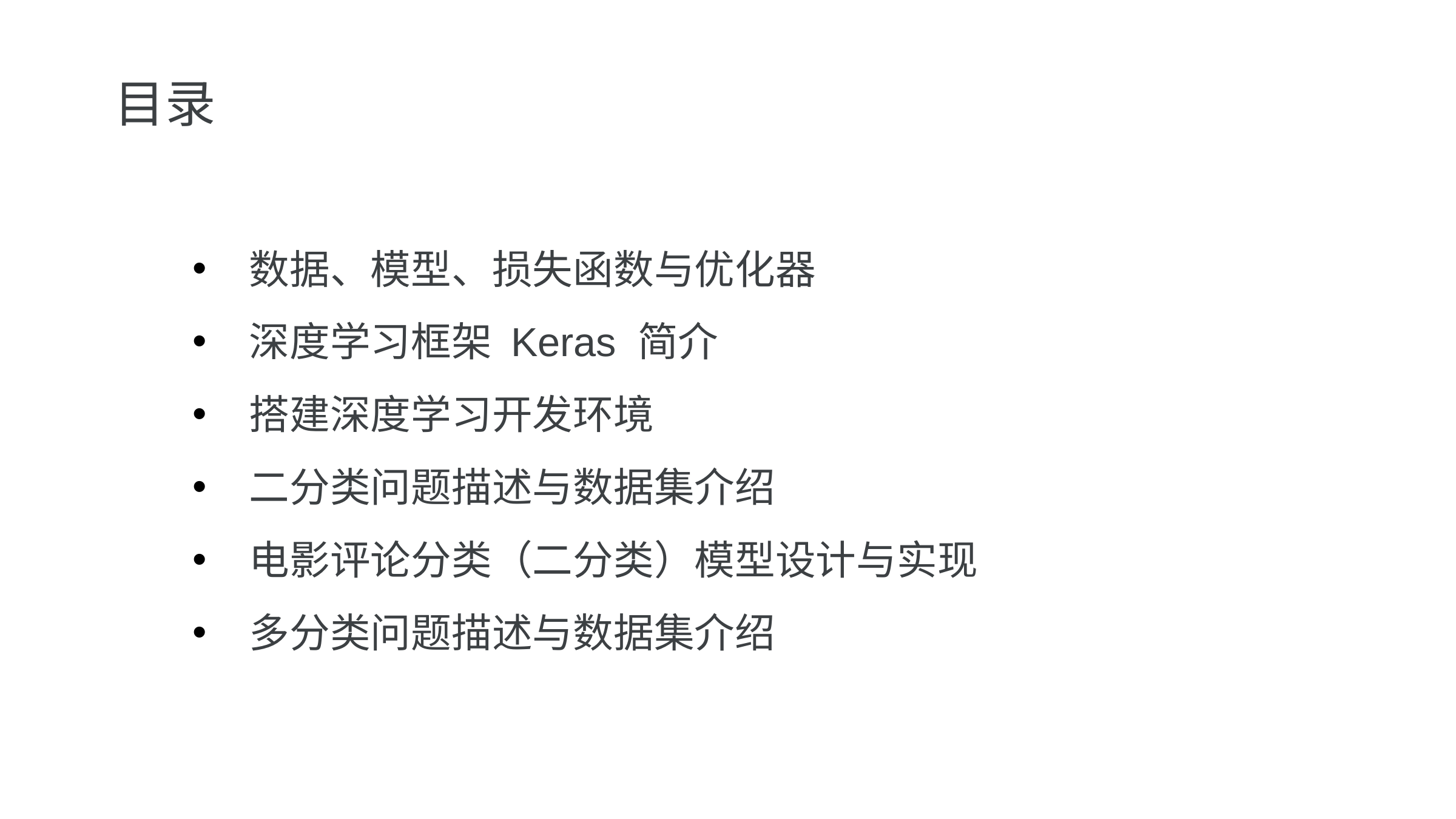

目录
数据、模型、损失函数与优化器
深度学习框架 Keras 简介
搭建深度学习开发环境
二分类问题描述与数据集介绍
电影评论分类（二分类）模型设计与实现
多分类问题描述与数据集介绍